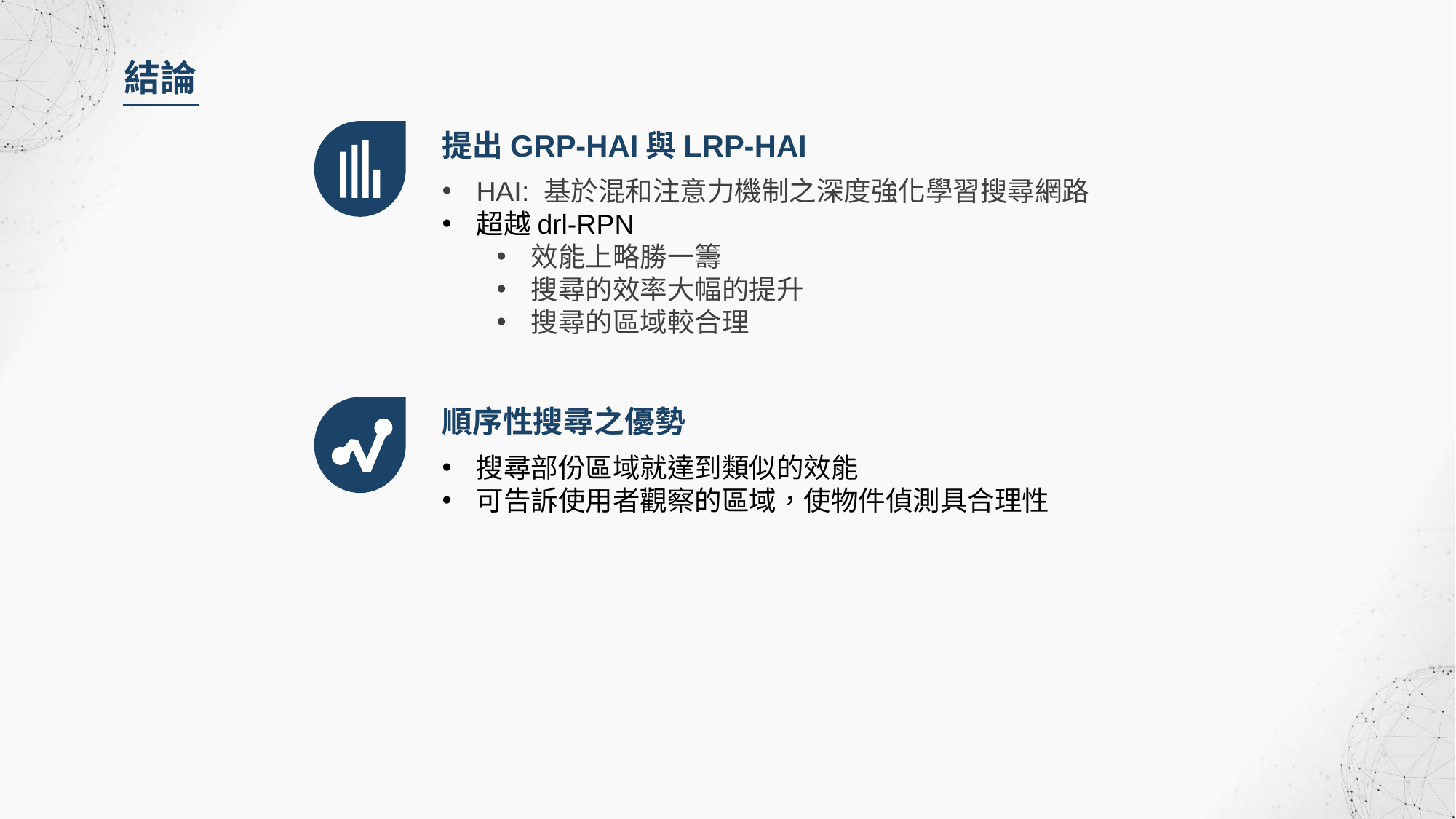

結論

提出GRP-HAI與LRP-HAI
HAI: 基於混和注意力機制之深度強化學習搜尋網路
超越drl-RPN
效能上略勝一籌
搜尋的效率大幅的提升
搜尋的區域較合理

順序性搜尋之優勢
搜尋部份區域就達到類似的效能
可告訴使用者觀察的區域，使物件偵測具合理性